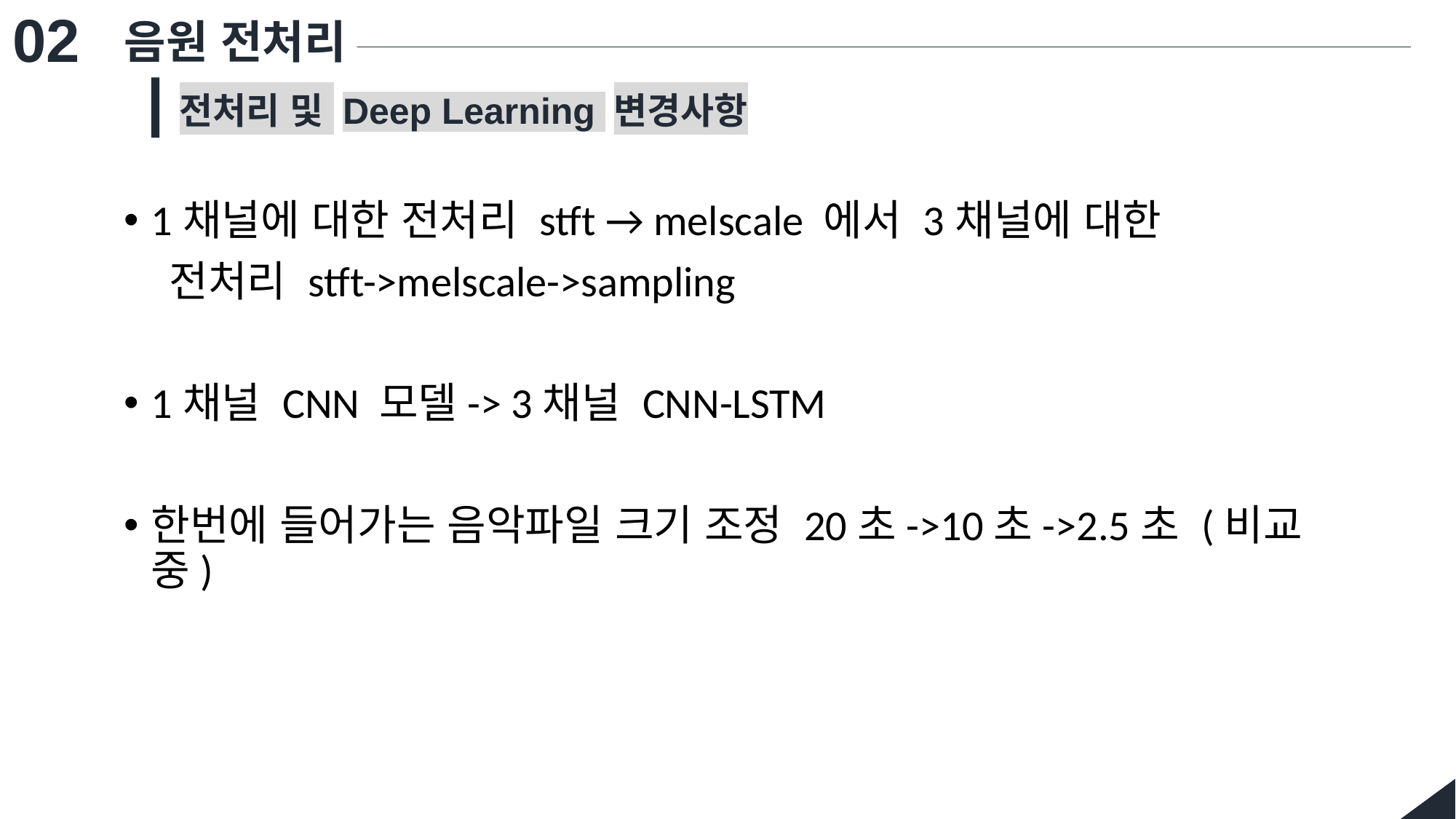

02
음원 전처리

전처리 및 Deep Learning 변경사항
1채널에 대한 전처리 stft → melscale 에서 3채널에 대한
   전처리 stft->melscale->sampling

1채널 CNN 모델-> 3채널 CNN-LSTM

한번에 들어가는 음악파일 크기 조정 20초->10초->2.5초 (비교 중)